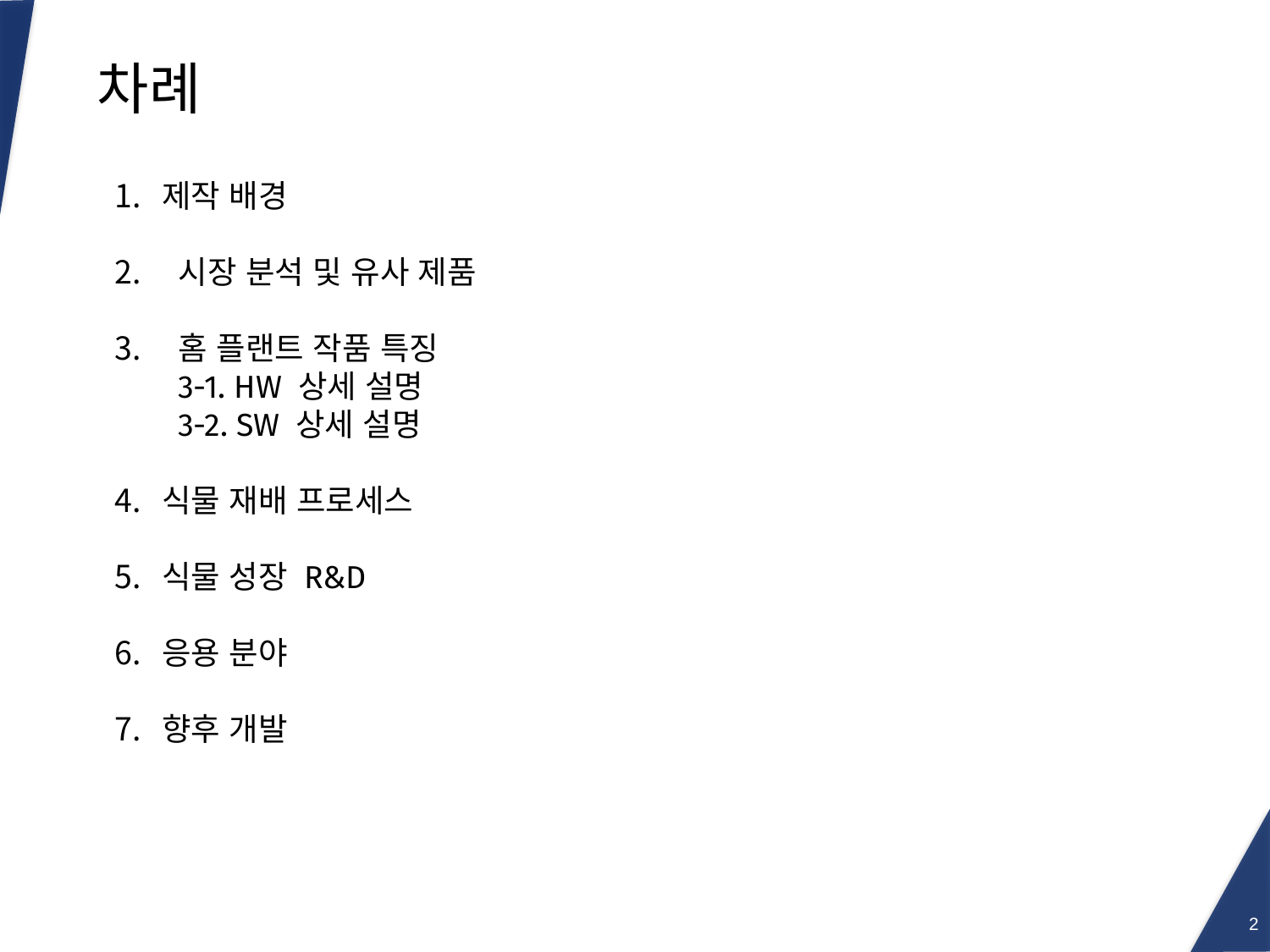

# 차례
제작 배경

 시장 분석 및 유사 제품

 홈 플랜트 작품 특징
3-1. HW 상세 설명
3-2. SW 상세 설명

식물 재배 프로세스

식물 성장 R&D

응용 분야

향후 개발

2